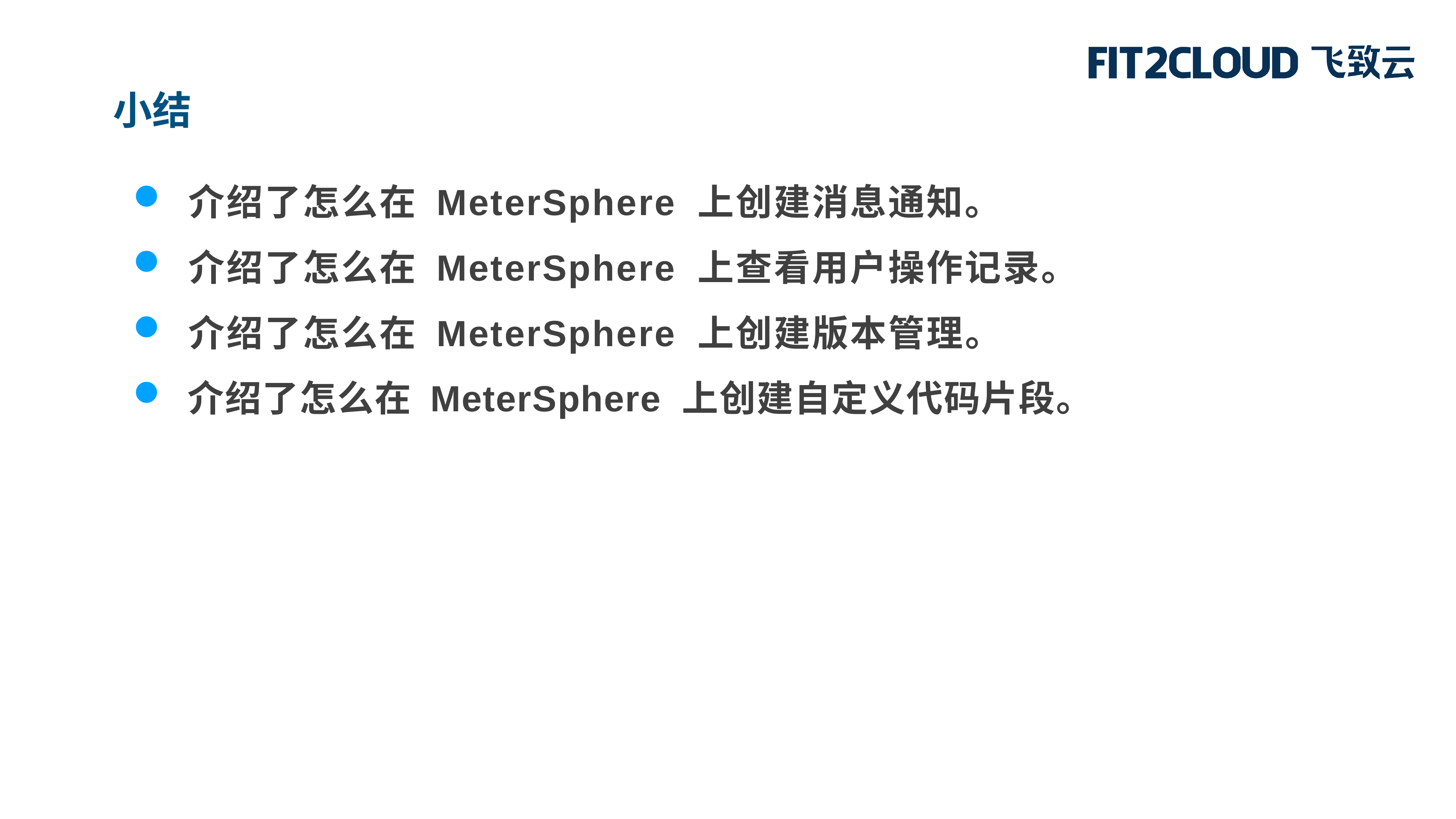

小结
 介绍了怎么在 MeterSphere 上创建消息通知。
 介绍了怎么在 MeterSphere 上查看用户操作记录。
 介绍了怎么在 MeterSphere 上创建版本管理。
 介绍了怎么在 MeterSphere 上创建自定义代码片段。